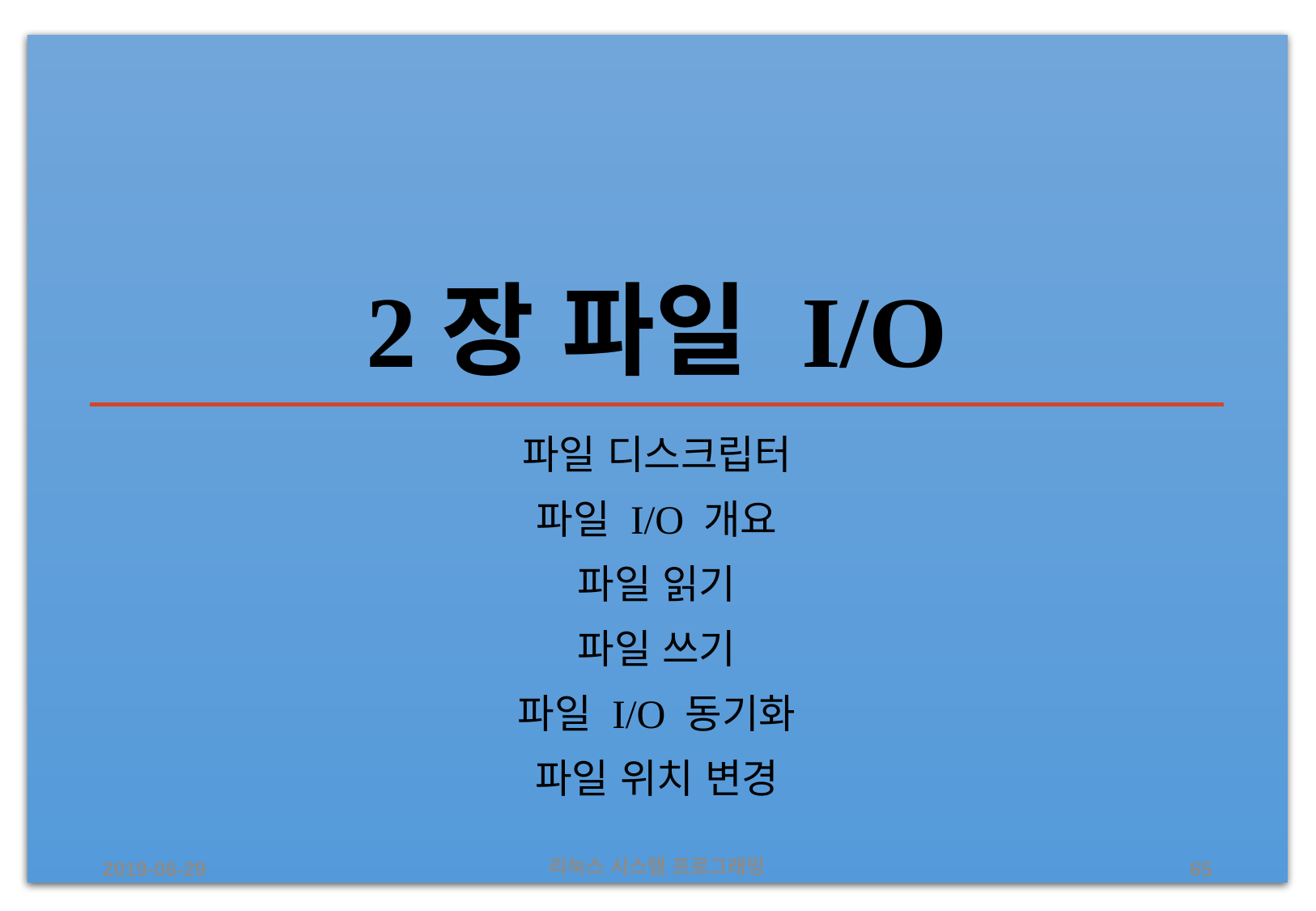

# 2장 파일 I/O
파일 디스크립터
파일 I/O 개요
파일 읽기
파일 쓰기
파일 I/O 동기화
파일 위치 변경
2019-06-29
리눅스 시스템 프로그래밍
65